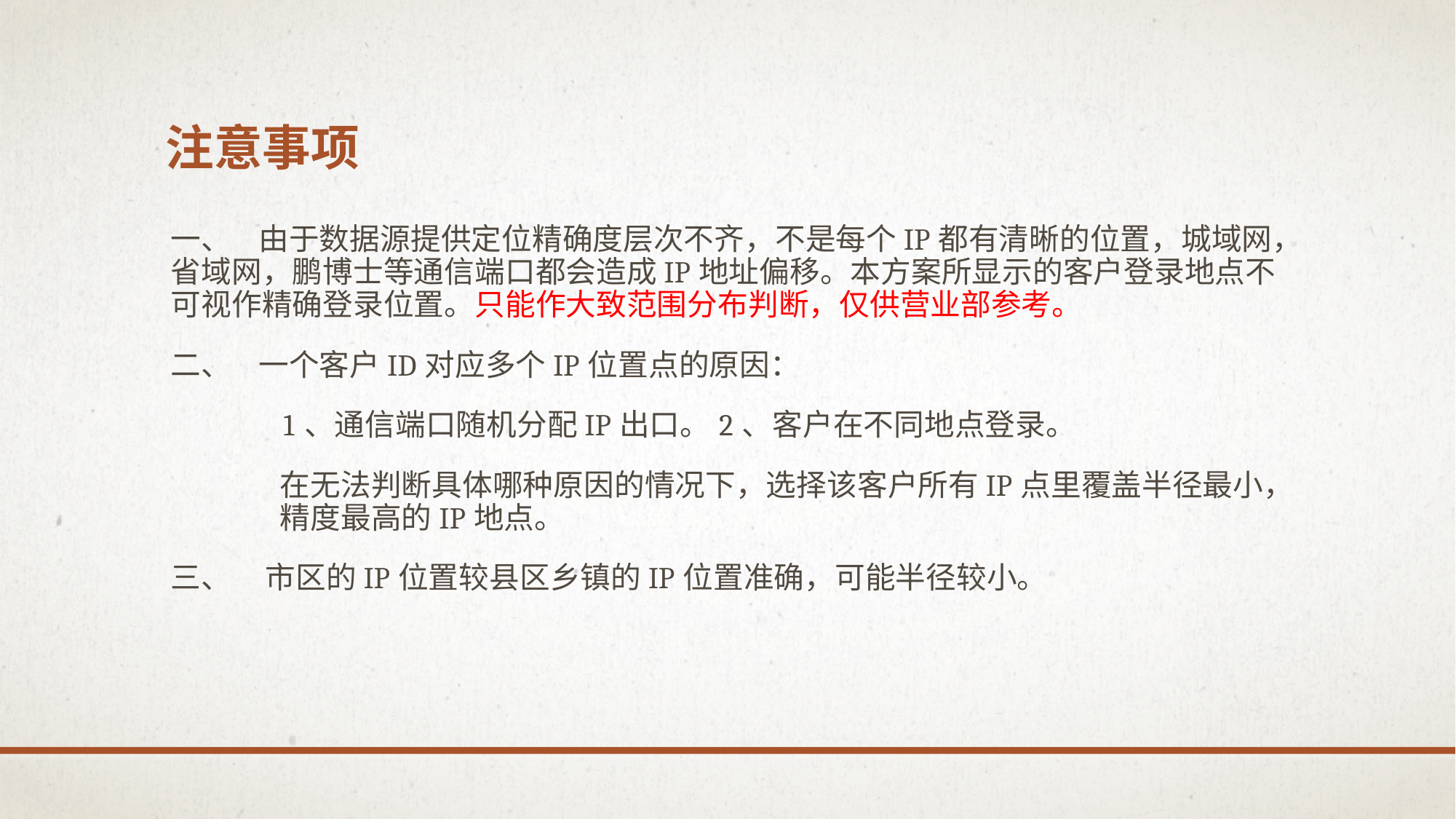

# 注意事项
一、    由于数据源提供定位精确度层次不齐，不是每个IP都有清晰的位置，城域网，省域网，鹏博士等通信端口都会造成IP地址偏移。本方案所显示的客户登录地点不可视作精确登录位置。只能作大致范围分布判断，仅供营业部参考。
二、    一个客户ID对应多个IP位置点的原因：
    	1、通信端口随机分配IP出口。2、客户在不同地点登录。
        	在无法判断具体哪种原因的情况下，选择该客户所有IP点里覆盖半径最小，  	精度最高的IP地点。
三、     市区的IP位置较县区乡镇的IP位置准确，可能半径较小。